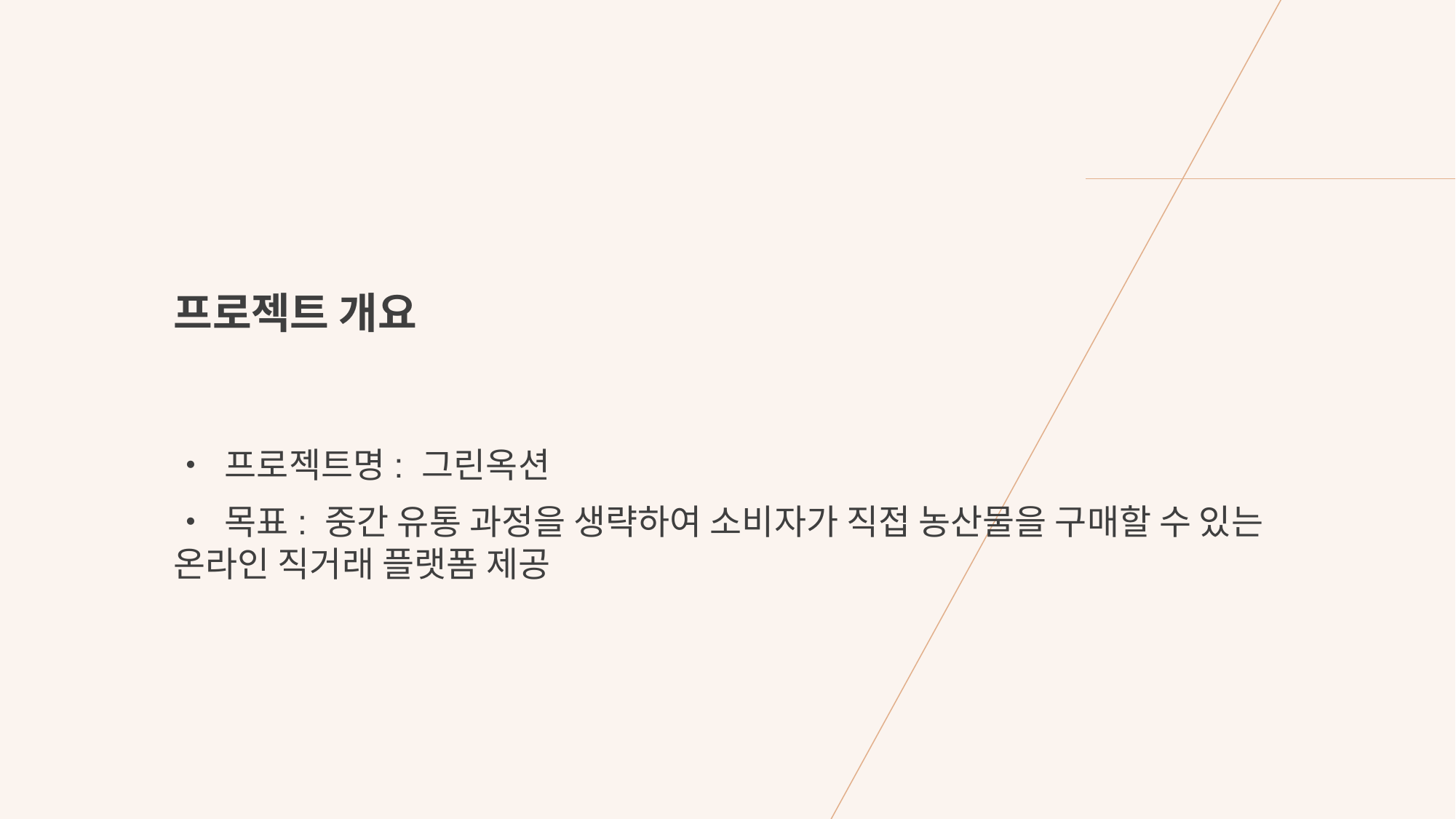

# 프로젝트 개요
• 프로젝트명: 그린옥션
• 목표: 중간 유통 과정을 생략하여 소비자가 직접 농산물을 구매할 수 있는 온라인 직거래 플랫폼 제공